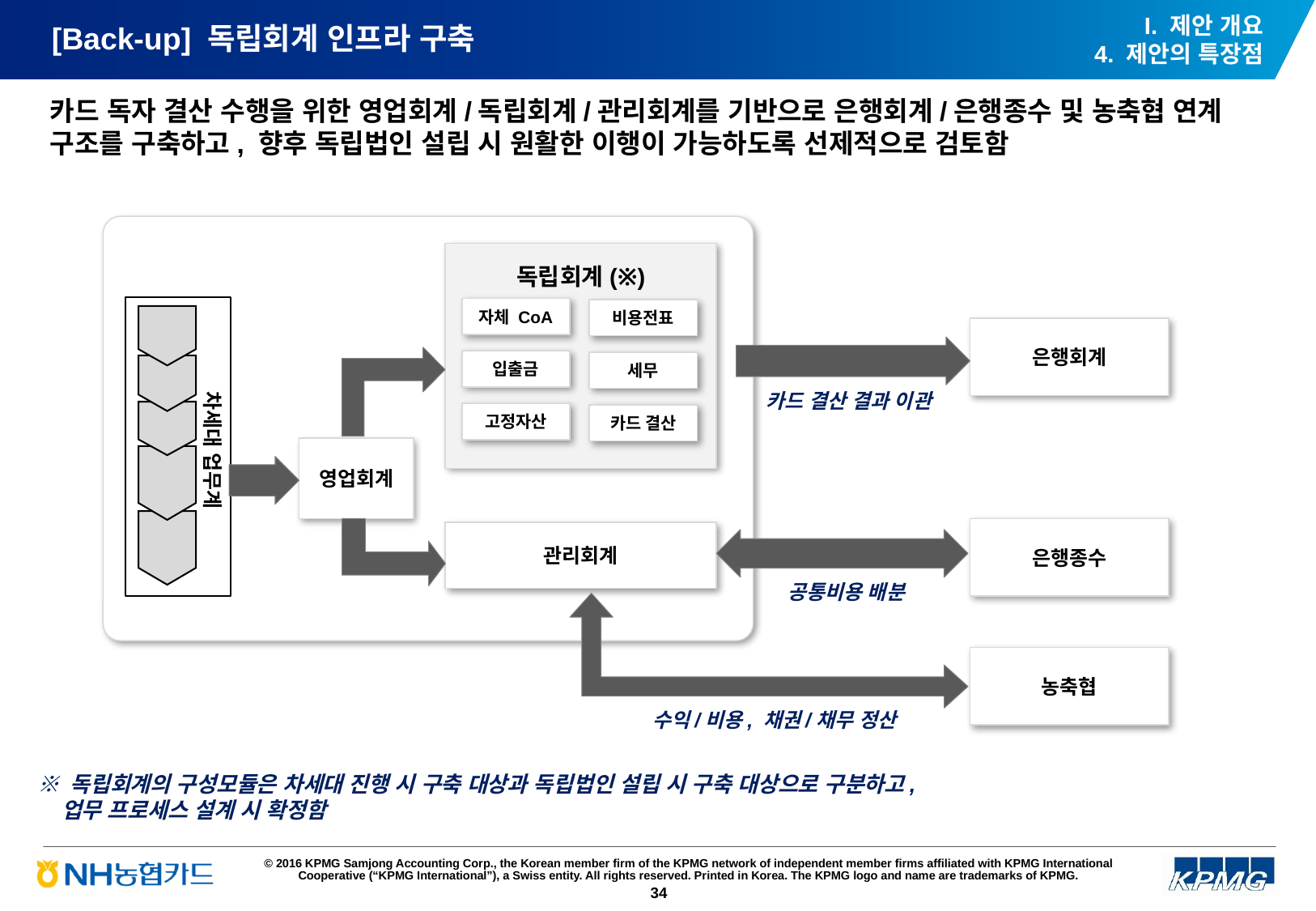

# [Back-up] 독립회계 인프라 구축
I. 제안 개요
4. 제안의 특장점
카드 독자 결산 수행을 위한 영업회계/독립회계/관리회계를 기반으로 은행회계/은행종수 및 농축협 연계 구조를 구축하고, 향후 독립법인 설립 시 원활한 이행이 가능하도록 선제적으로 검토함

독립회계(※)

자체 CoA
비용전표
은행회계

입출금
세무
카드 결산 결과 이관
차세대 업무계

고정자산
카드 결산
영업회계

은행종수
관리회계

공통비용 배분
농축협
수익/비용, 채권/채무 정산
※ 독립회계의 구성모듈은 차세대 진행 시 구축 대상과 독립법인 설립 시 구축 대상으로 구분하고,
   업무 프로세스 설계 시 확정함